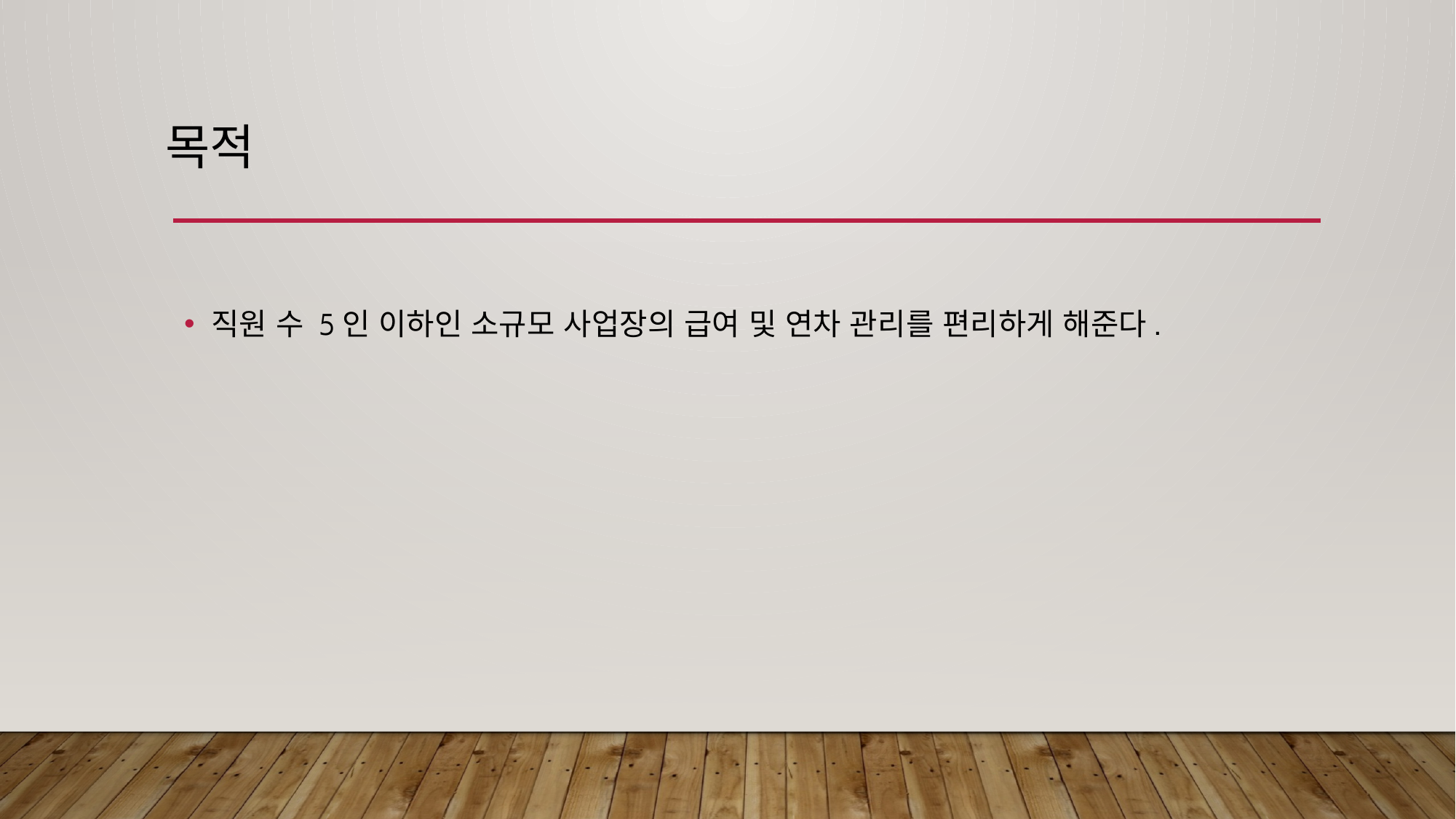

# 목적

직원 수 5인 이하인 소규모 사업장의 급여 및 연차 관리를 편리하게 해준다.